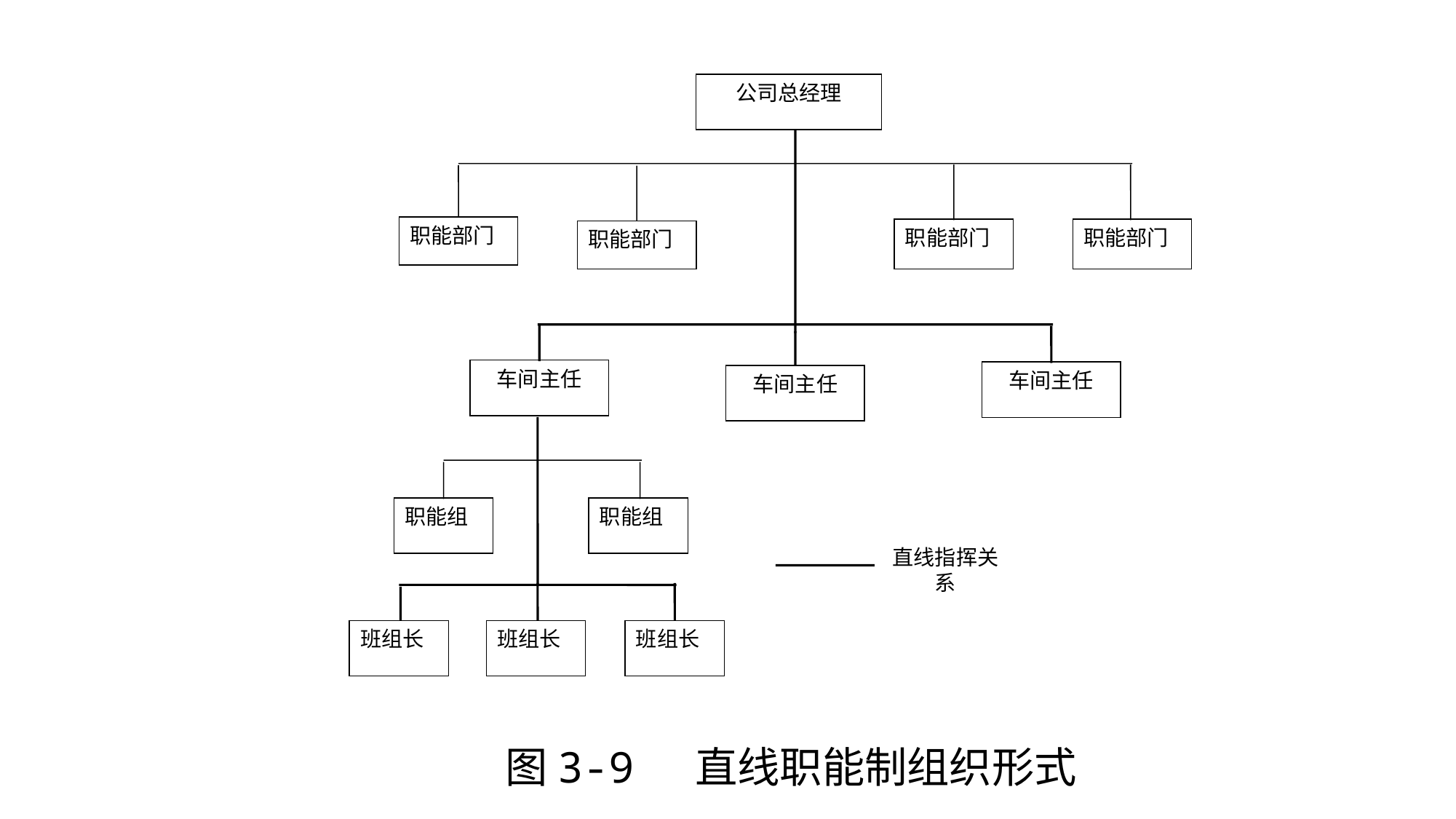

公司总经理

职能部门
职能部门
职能部门
职能部门

车间主任
车间主任
车间主任

职能组
职能组
直线指挥关系

班组长
班组长
班组长
图3-9  直线职能制组织形式